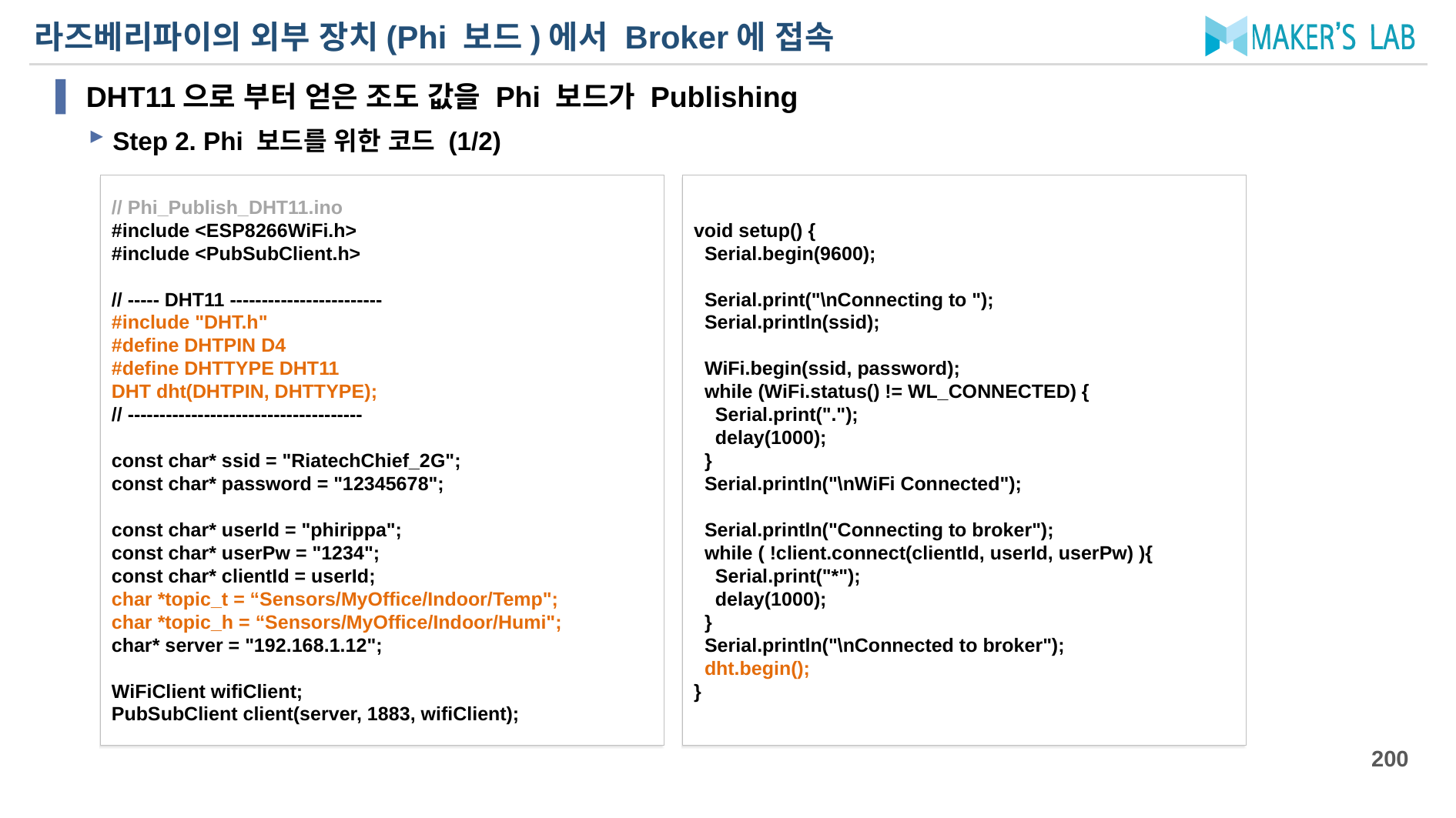

# 라즈베리파이의 외부 장치(Phi 보드)에서 Broker에 접속
DHT11으로 부터 얻은 조도 값을 Phi 보드가 Publishing
Step 2. Phi 보드를 위한 코드 (1/2)
// Phi_Publish_DHT11.ino
#include <ESP8266WiFi.h>
#include <PubSubClient.h>

// ----- DHT11 ------------------------
#include "DHT.h"
#define DHTPIN D4
#define DHTTYPE DHT11
DHT dht(DHTPIN, DHTTYPE);
// -------------------------------------

const char* ssid = "RiatechChief_2G";
const char* password = "12345678";

const char* userId = "phirippa";
const char* userPw = "1234";
const char* clientId = userId;
char *topic_t = “Sensors/MyOffice/Indoor/Temp";
char *topic_h = “Sensors/MyOffice/Indoor/Humi";
char* server = "192.168.1.12";

WiFiClient wifiClient;
PubSubClient client(server, 1883, wifiClient);
void setup() {
  Serial.begin(9600);

  Serial.print("\nConnecting to ");
  Serial.println(ssid);

  WiFi.begin(ssid, password);
  while (WiFi.status() != WL_CONNECTED) {
    Serial.print(".");
    delay(1000);
  }
  Serial.println("\nWiFi Connected");

  Serial.println("Connecting to broker");
  while ( !client.connect(clientId, userId, userPw) ){
    Serial.print("*");
    delay(1000);
  }
  Serial.println("\nConnected to broker");
  dht.begin();
}
200